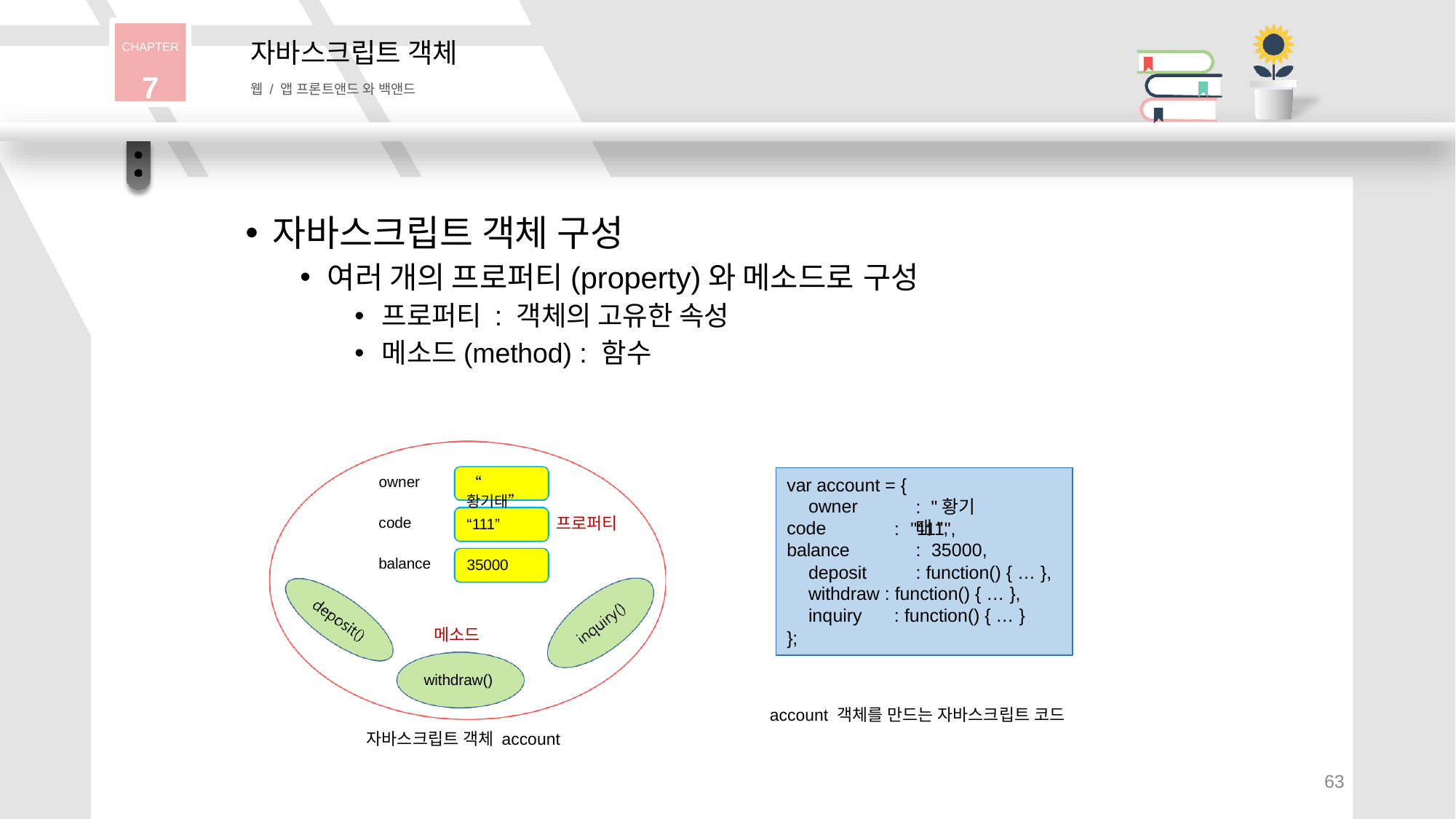

CHAPTER

7

자바스크립트 객체
웹 / 앱 프론트앤드 와 백앤드

자바스크립트 객체 구성
여러 개의 프로퍼티(property)와 메소드로 구성
프로퍼티 : 객체의 고유한 속성
메소드(method) : 함수

owner
var account = {  owner
code
balance
“황기태”
: "황기태",
프로퍼티
code
“111”
: "111",
: 35000,
balance
35000
deposit		: function() { … },  withdraw : function() { … },  inquiry	: function() { … }
메소드
};
withdraw()
account 객체를 만드는 자바스크립트 코드
자바스크립트 객체 account
63